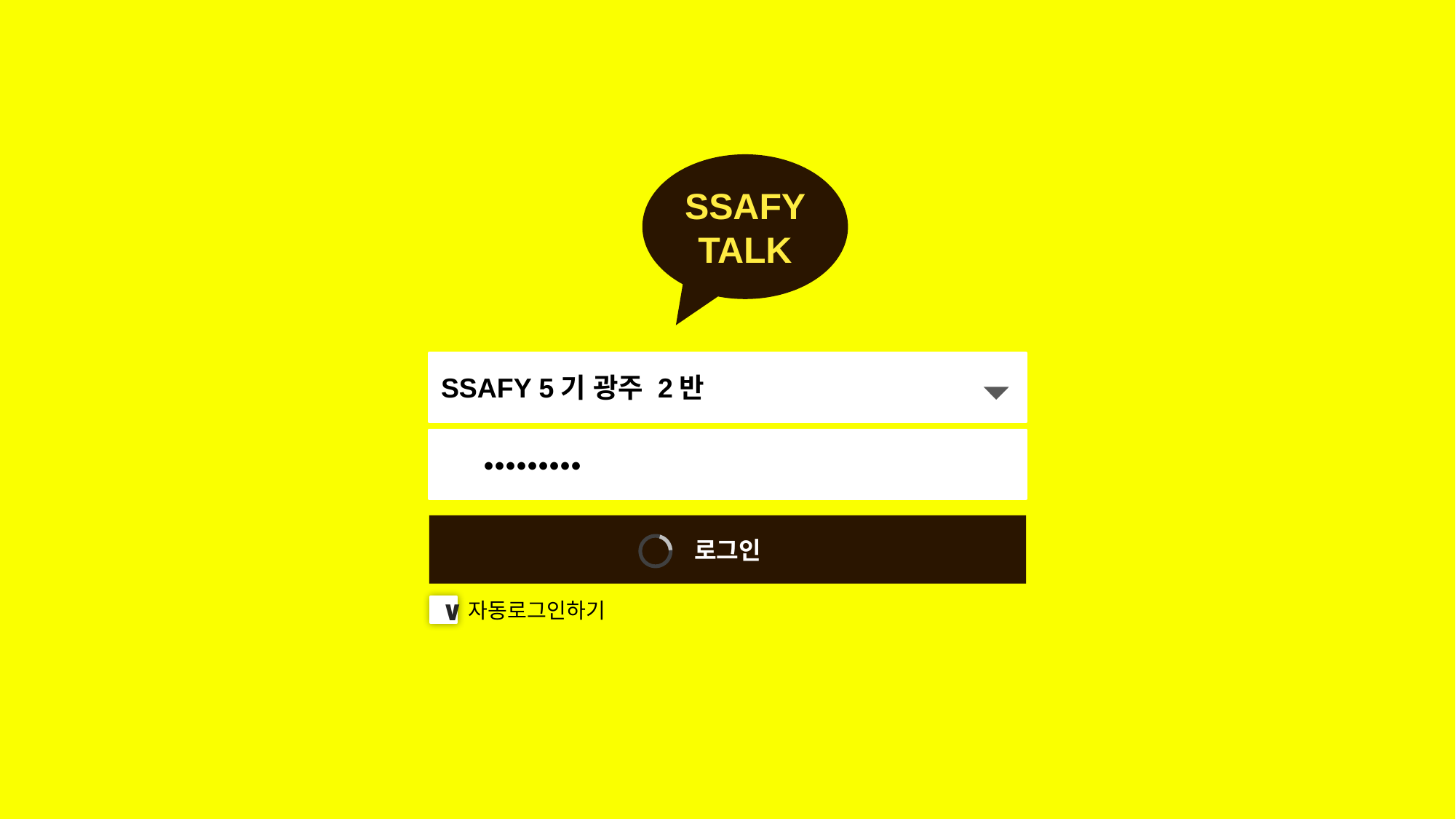

SSAFY
TALK

SSAFY 5기 광주 2반

●●●●●●●●●
로그인

자동로그인하기
∨